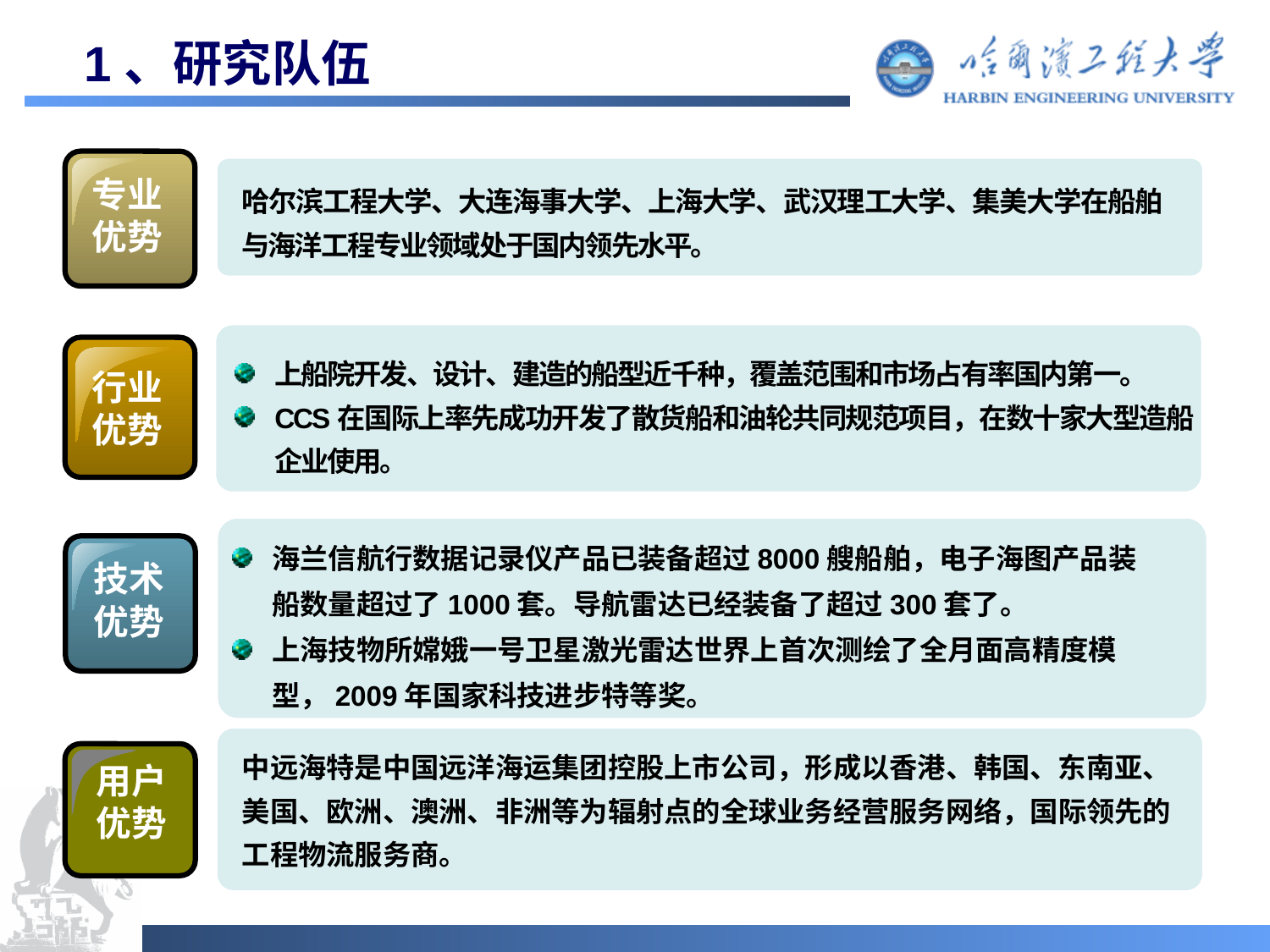

# 1、研究队伍

哈尔滨工程大学、大连海事大学、上海大学、武汉理工大学、集美大学在船舶与海洋工程专业领域处于国内领先水平。
专业
优势

上船院开发、设计、建造的船型近千种，覆盖范围和市场占有率国内第一。
CCS在国际上率先成功开发了散货船和油轮共同规范项目，在数十家大型造船企业使用。

行业
优势

海兰信航行数据记录仪产品已装备超过8000艘船舶，电子海图产品装船数量超过了1000套。导航雷达已经装备了超过300套了。
上海技物所嫦娥一号卫星激光雷达世界上首次测绘了全月面高精度模型，2009年国家科技进步特等奖。

技术
优势

中远海特是中国远洋海运集团控股上市公司，形成以香港、韩国、东南亚、美国、欧洲、澳洲、非洲等为辐射点的全球业务经营服务网络，国际领先的工程物流服务商。

用户
优势